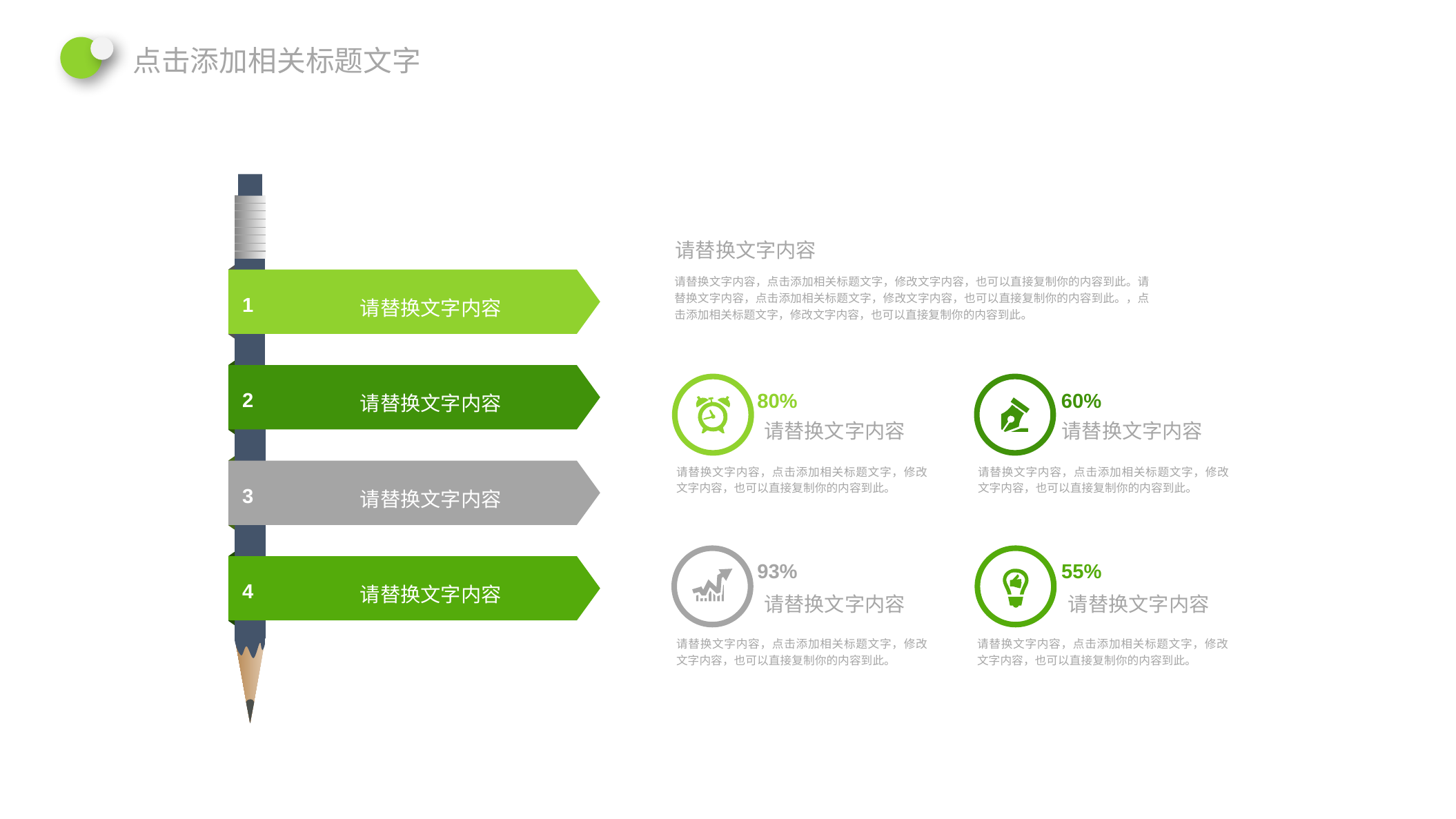

点击添加相关标题文字

1
请替换文字内容

2
请替换文字内容

3
请替换文字内容

4
请替换文字内容

请替换文字内容
请替换文字内容，点击添加相关标题文字，修改文字内容，也可以直接复制你的内容到此。请替换文字内容，点击添加相关标题文字，修改文字内容，也可以直接复制你的内容到此。，点击添加相关标题文字，修改文字内容，也可以直接复制你的内容到此。

80%
60%

请替换文字内容
请替换文字内容
请替换文字内容，点击添加相关标题文字，修改文字内容，也可以直接复制你的内容到此。
请替换文字内容，点击添加相关标题文字，修改文字内容，也可以直接复制你的内容到此。

93%
55%

请替换文字内容
请替换文字内容
请替换文字内容，点击添加相关标题文字，修改文字内容，也可以直接复制你的内容到此。
请替换文字内容，点击添加相关标题文字，修改文字内容，也可以直接复制你的内容到此。